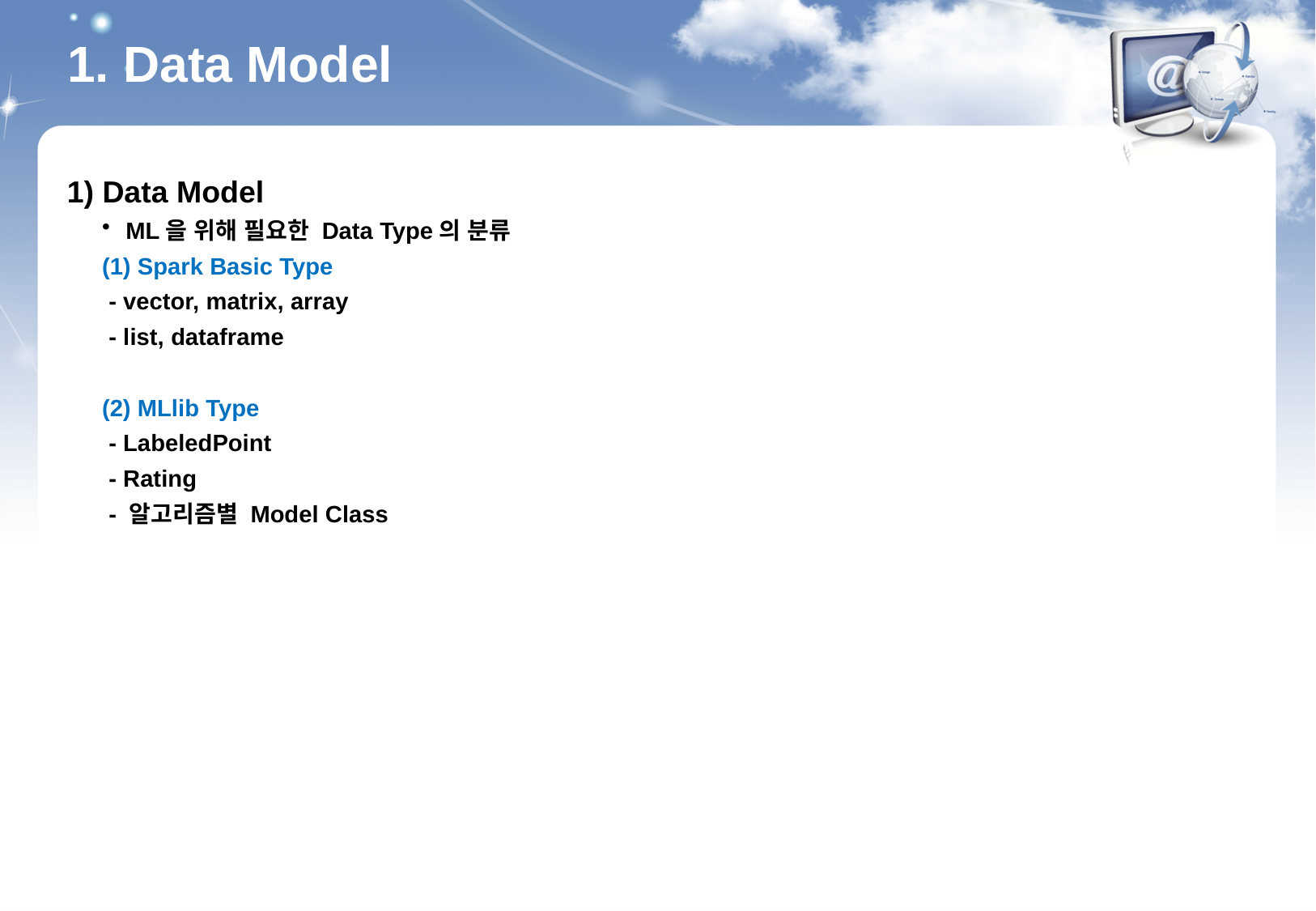

1. Data Model
1) Data Model
ML을 위해 필요한 Data Type의 분류
(1) Spark Basic Type
 - vector, matrix, array
 - list, dataframe

(2) MLlib Type
 - LabeledPoint
 - Rating
 - 알고리즘별 Model Class